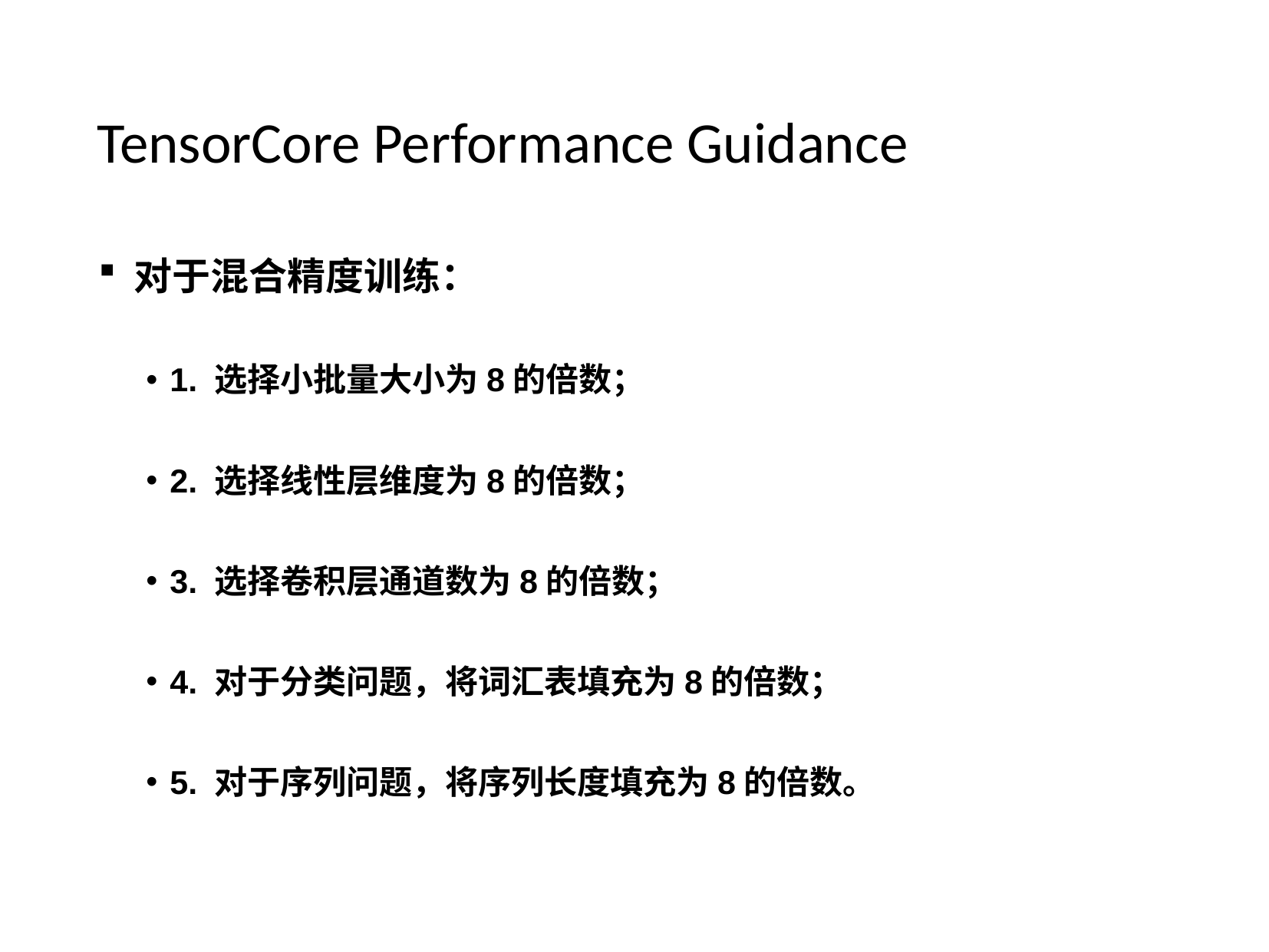

# TensorCore Performance Guidance
对于混合精度训练：

1. 选择小批量大小为8的倍数；

2. 选择线性层维度为8的倍数；

3. 选择卷积层通道数为8的倍数；

4. 对于分类问题，将词汇表填充为8的倍数；

5. 对于序列问题，将序列长度填充为8的倍数。